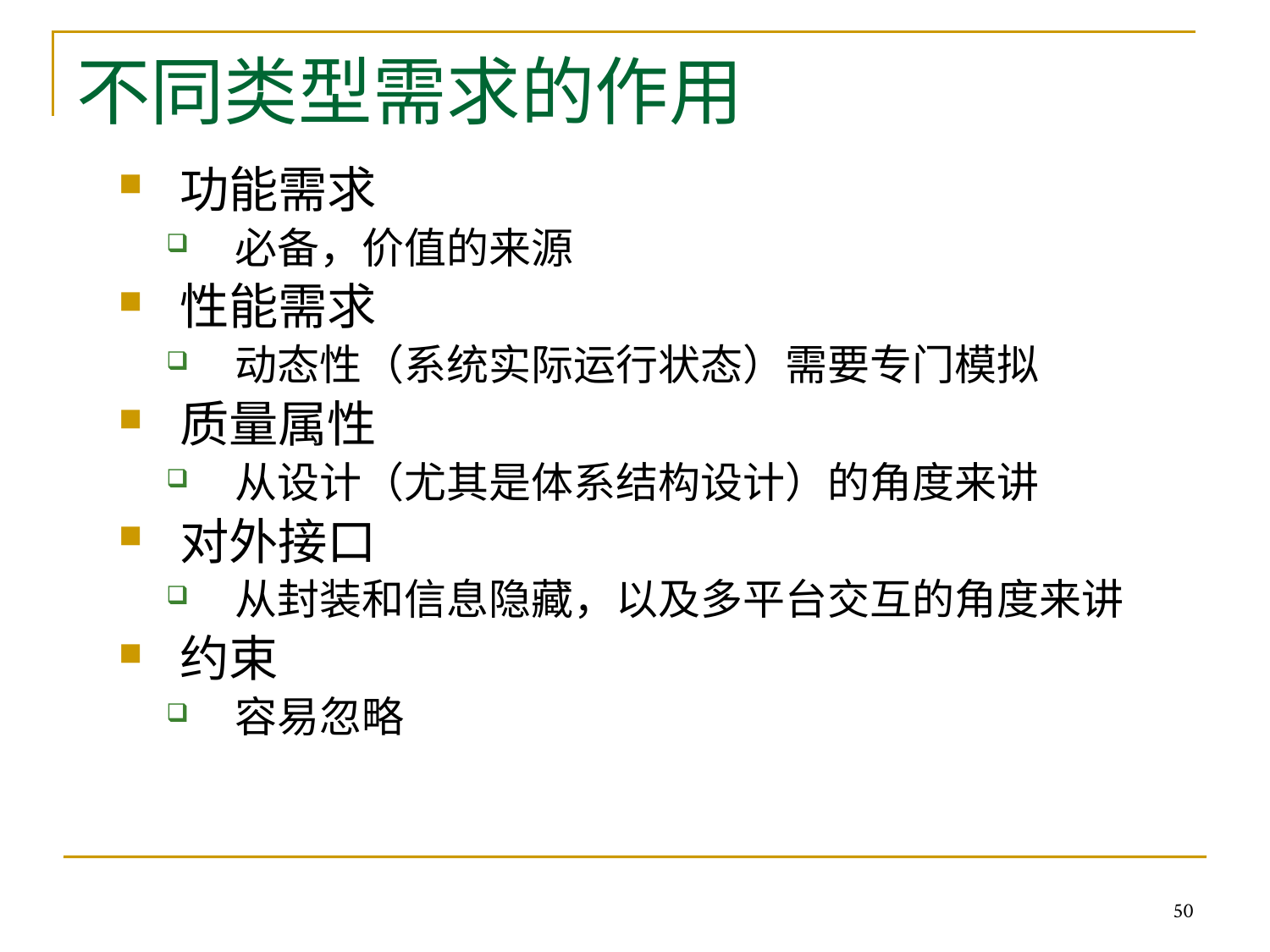

# 不同类型需求的作用
功能需求
必备，价值的来源
性能需求
动态性（系统实际运行状态）需要专门模拟
质量属性
从设计（尤其是体系结构设计）的角度来讲
对外接口
从封装和信息隐藏，以及多平台交互的角度来讲
约束
容易忽略
50